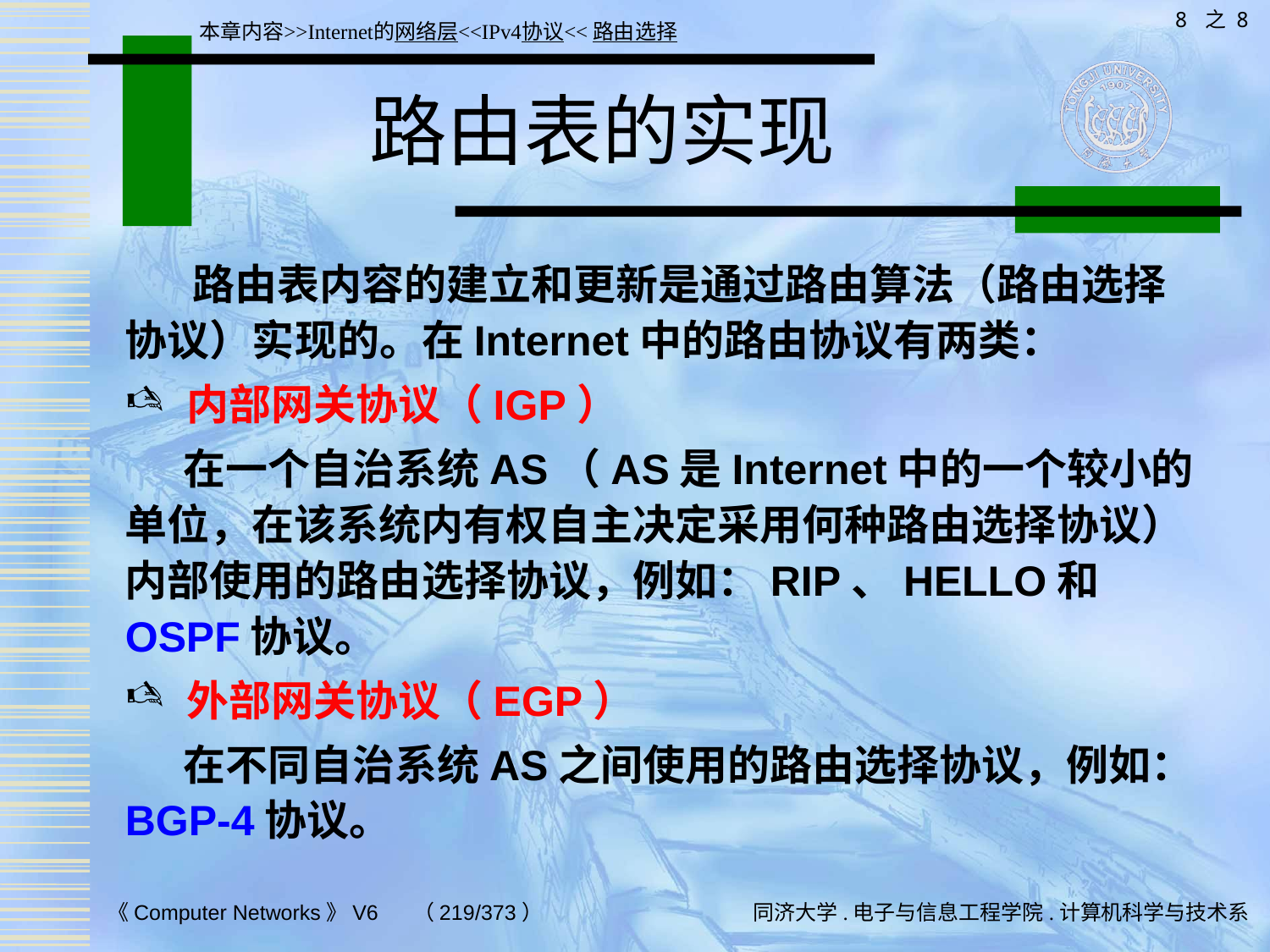

8 之 8
本章内容>>Internet的网络层<<IPv4协议<<路由选择
# 路由表的实现
      路由表内容的建立和更新是通过路由算法（路由选择协议）实现的。在Internet中的路由协议有两类：
内部网关协议（IGP）
     在一个自治系统AS（AS是Internet中的一个较小的单位，在该系统内有权自主决定采用何种路由选择协议）内部使用的路由选择协议，例如：RIP、HELLO和OSPF协议。
外部网关协议（EGP）
     在不同自治系统AS之间使用的路由选择协议，例如：BGP-4协议。